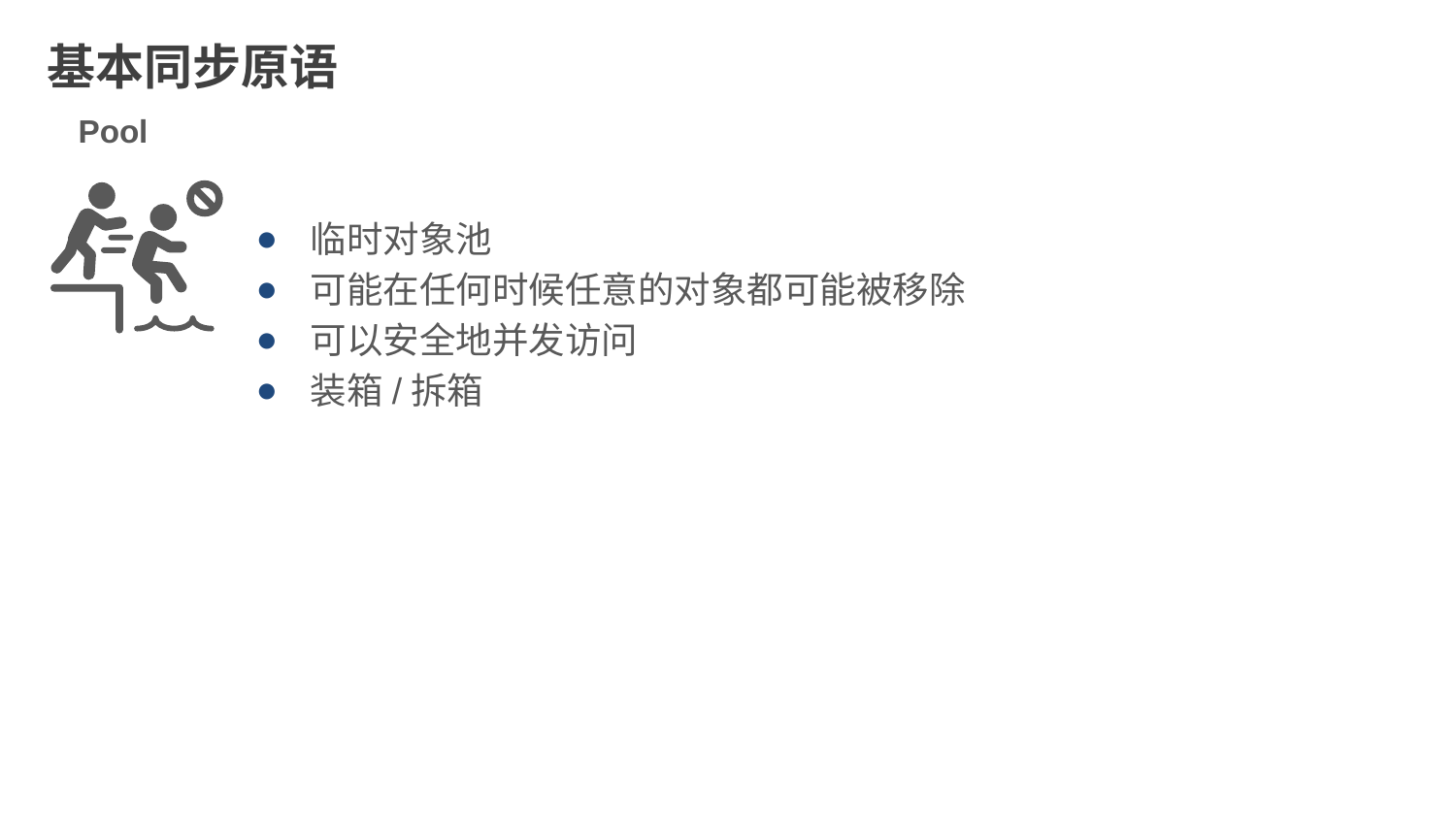

基本同步原语
Pool

临时对象池
可能在任何时候任意的对象都可能被移除
可以安全地并发访问
装箱/拆箱